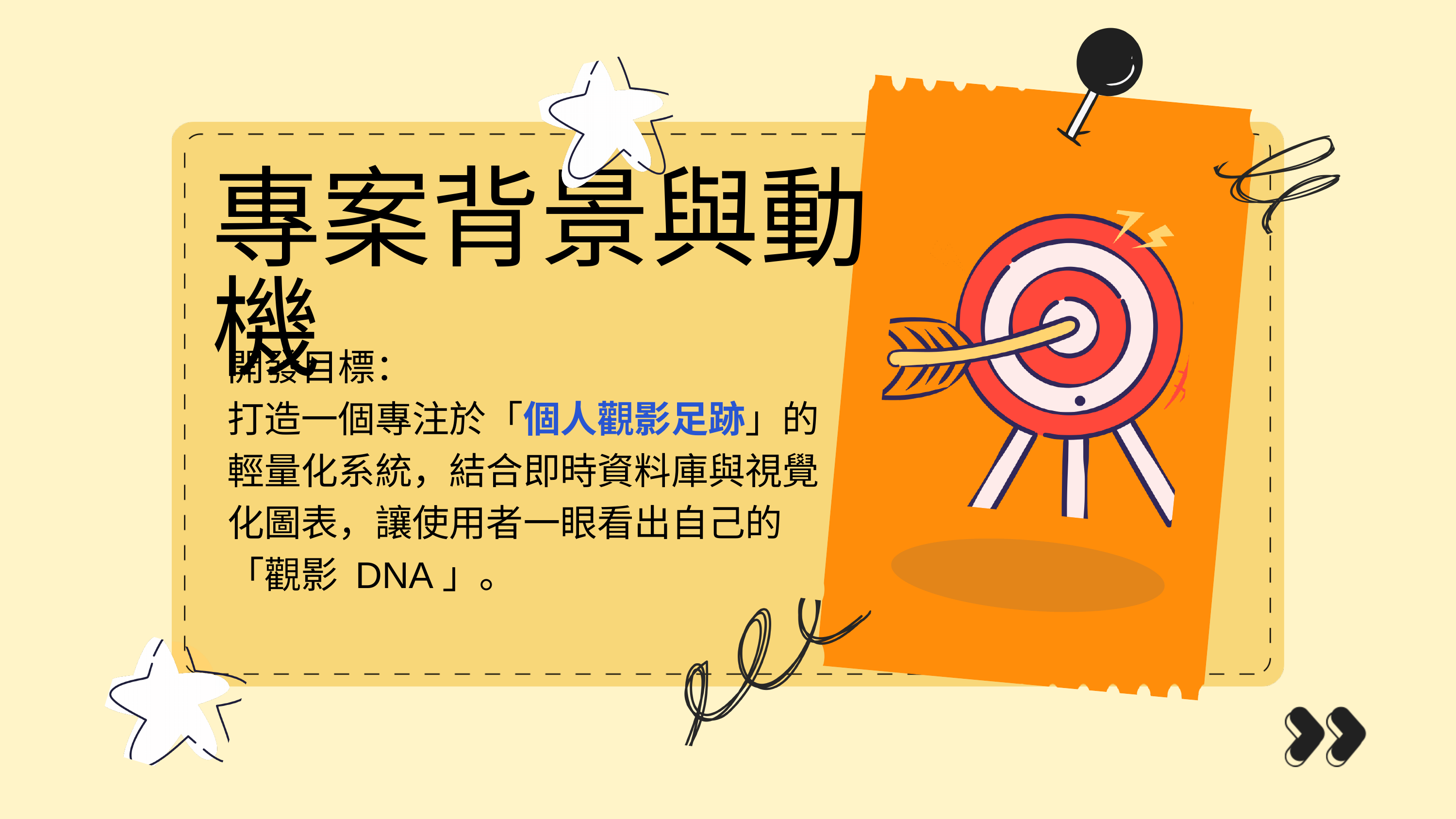

專案背景與動機

開發目標：
打造一個專注於「個人觀影足跡」的輕量化系統，結合即時資料庫與視覺化圖表，讓使用者一眼看出自己的「觀影 DNA」。